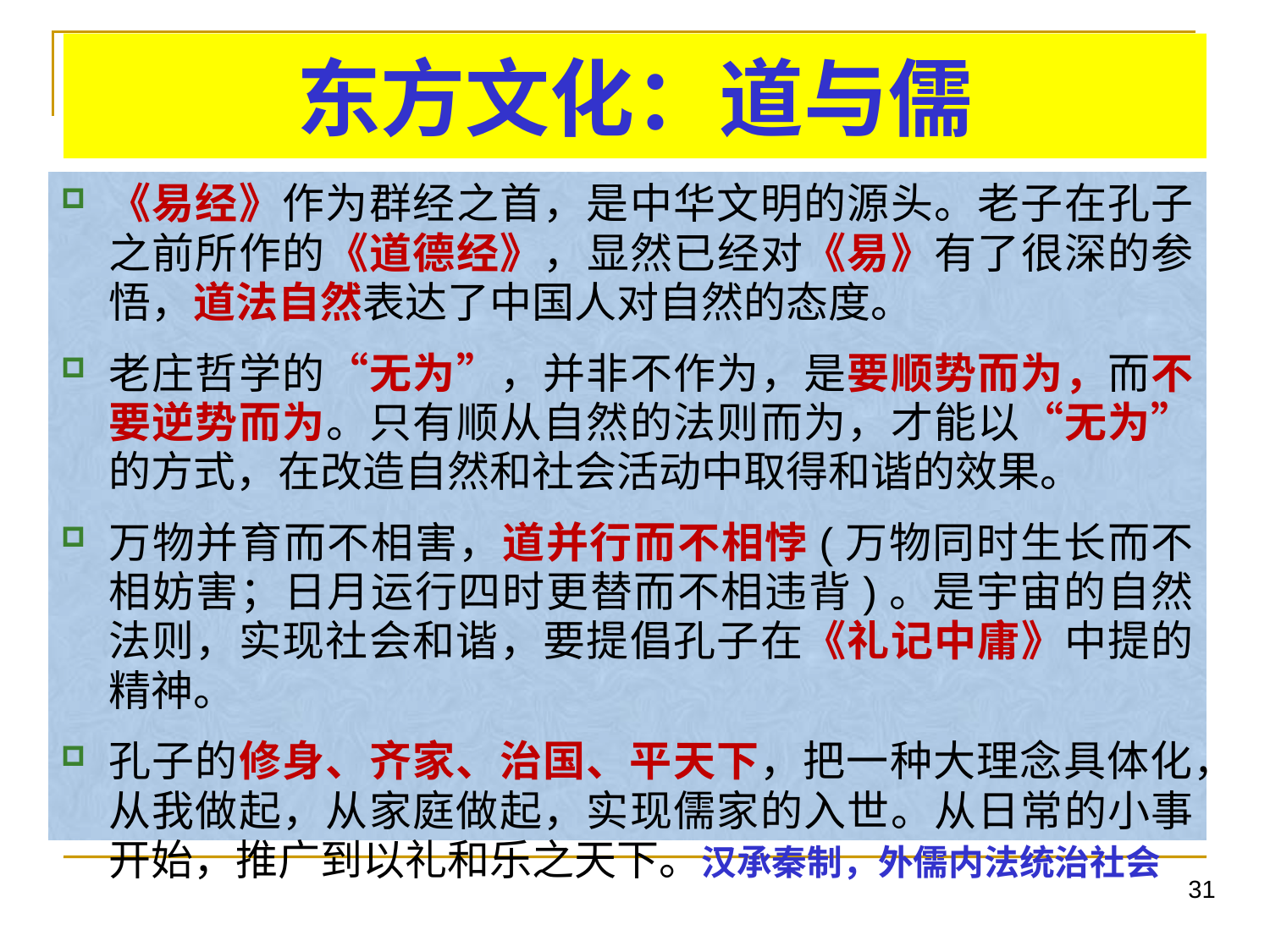

东方文化：道与儒
《易经》作为群经之首，是中华文明的源头。老子在孔子之前所作的《道德经》，显然已经对《易》有了很深的参悟，道法自然表达了中国人对自然的态度。
老庄哲学的“无为”，并非不作为，是要顺势而为，而不要逆势而为。只有顺从自然的法则而为，才能以“无为”的方式，在改造自然和社会活动中取得和谐的效果。
万物并育而不相害，道并行而不相悖(万物同时生长而不相妨害；日月运行四时更替而不相违背)。是宇宙的自然法则，实现社会和谐，要提倡孔子在《礼记中庸》中提的精神。
孔子的修身、齐家、治国、平天下，把一种大理念具体化，从我做起，从家庭做起，实现儒家的入世。从日常的小事开始，推广到以礼和乐之天下。汉承秦制，外儒内法统治社会
31